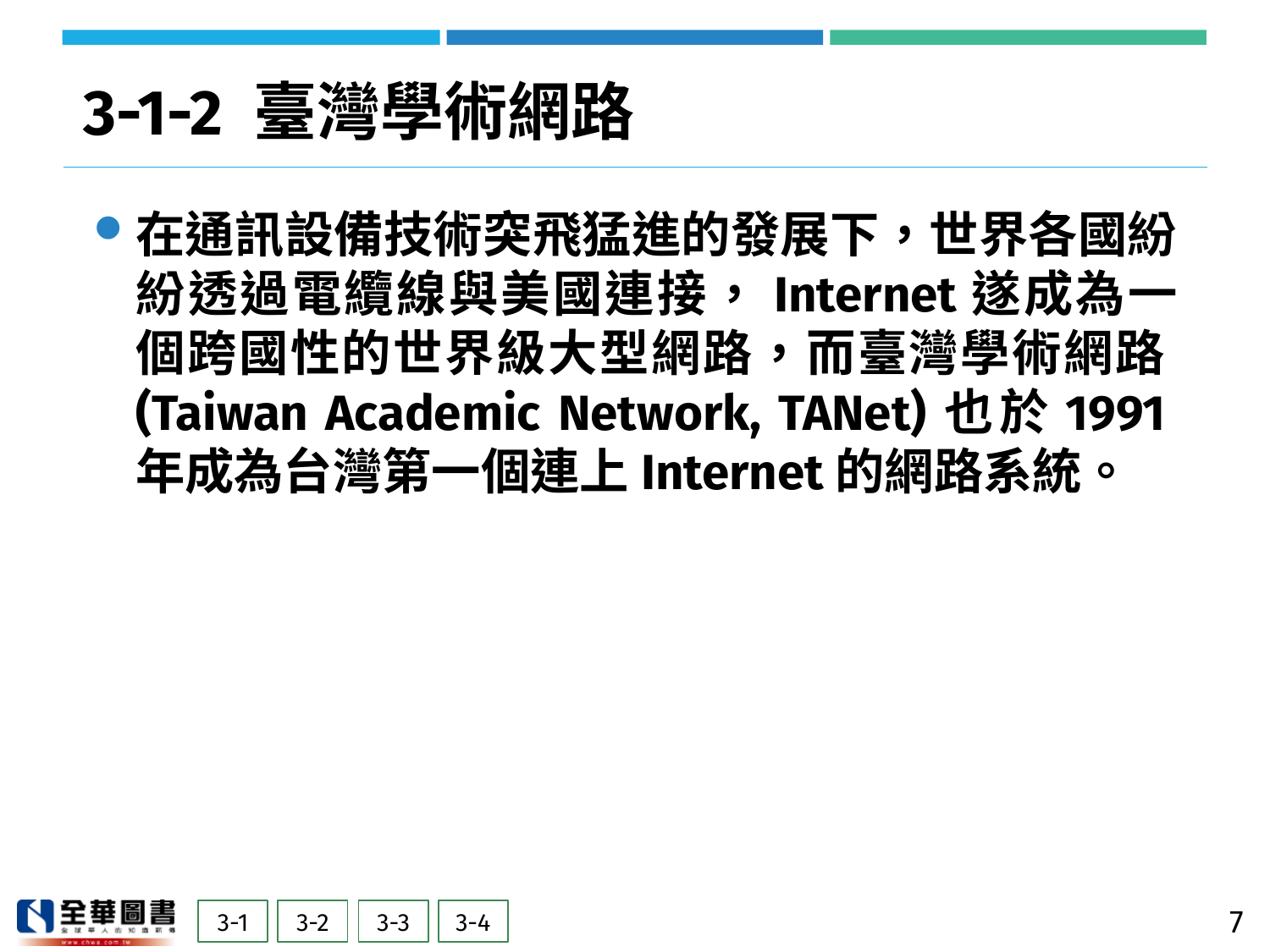

# 3-1-2 臺灣學術網路
在通訊設備技術突飛猛進的發展下，世界各國紛紛透過電纜線與美國連接，Internet遂成為一個跨國性的世界級大型網路，而臺灣學術網路(Taiwan Academic Network, TANet)也於1991年成為台灣第一個連上Internet的網路系統。

7